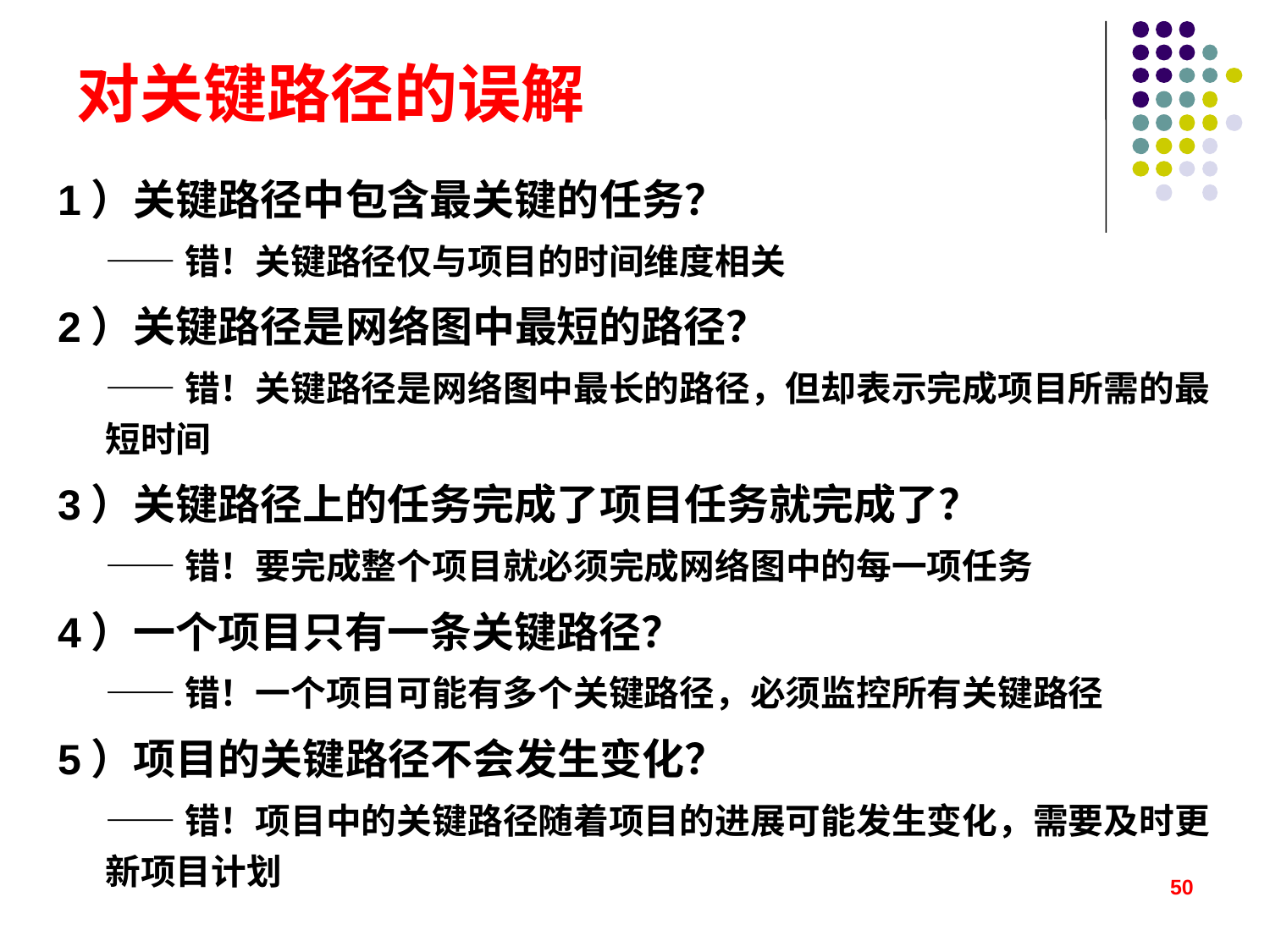

# 对关键路径的误解
1）关键路径中包含最关键的任务？
——错！关键路径仅与项目的时间维度相关
2）关键路径是网络图中最短的路径？
——错！关键路径是网络图中最长的路径，但却表示完成项目所需的最短时间
3）关键路径上的任务完成了项目任务就完成了？
——错！要完成整个项目就必须完成网络图中的每一项任务
4）一个项目只有一条关键路径？
——错！一个项目可能有多个关键路径，必须监控所有关键路径
5）项目的关键路径不会发生变化？
——错！项目中的关键路径随着项目的进展可能发生变化，需要及时更新项目计划
50